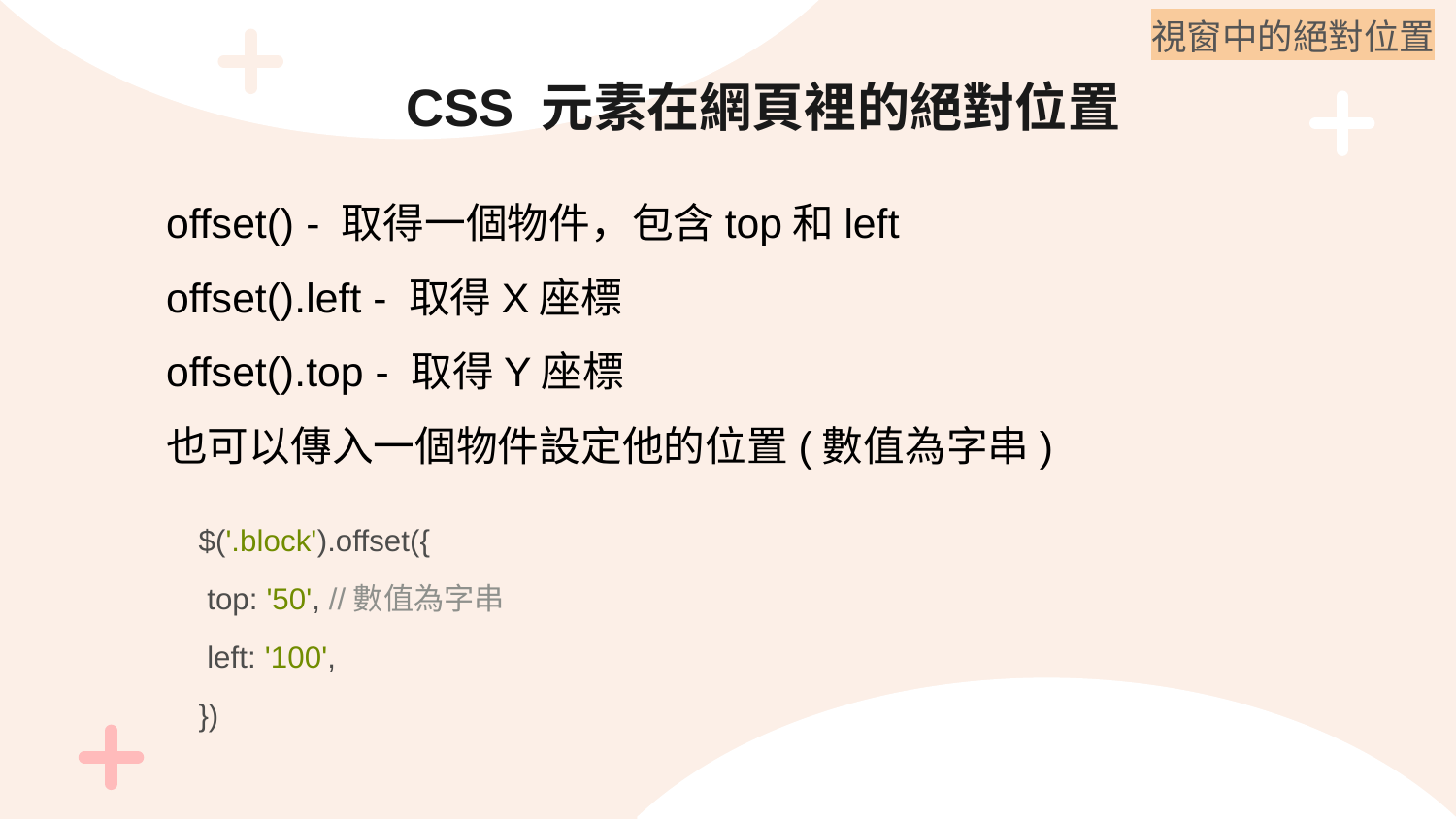

視窗中的絕對位置
# CSS 元素在網頁裡的絕對位置
offset() - 取得一個物件，包含top和left
offset().left - 取得X座標
offset().top - 取得Y座標
也可以傳入一個物件設定他的位置(數值為字串)
$('.block').offset({
 top: '50', //數值為字串
 left: '100',
})